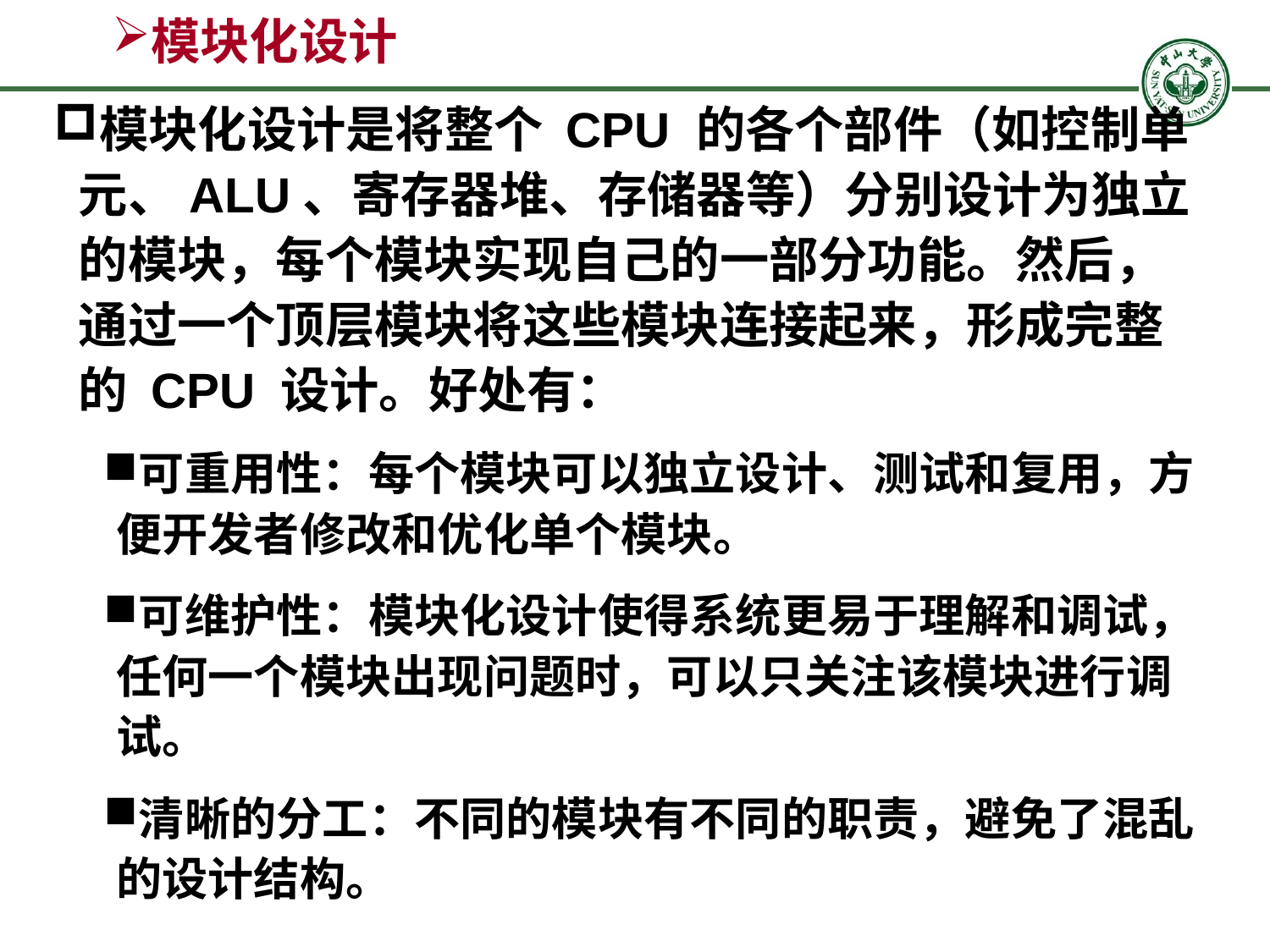

# 模块化设计
模块化设计是将整个 CPU 的各个部件（如控制单元、ALU、寄存器堆、存储器等）分别设计为独立的模块，每个模块实现自己的一部分功能。然后，通过一个顶层模块将这些模块连接起来，形成完整的 CPU 设计。好处有：
可重用性：每个模块可以独立设计、测试和复用，方便开发者修改和优化单个模块。
可维护性：模块化设计使得系统更易于理解和调试，任何一个模块出现问题时，可以只关注该模块进行调试。
清晰的分工：不同的模块有不同的职责，避免了混乱的设计结构。